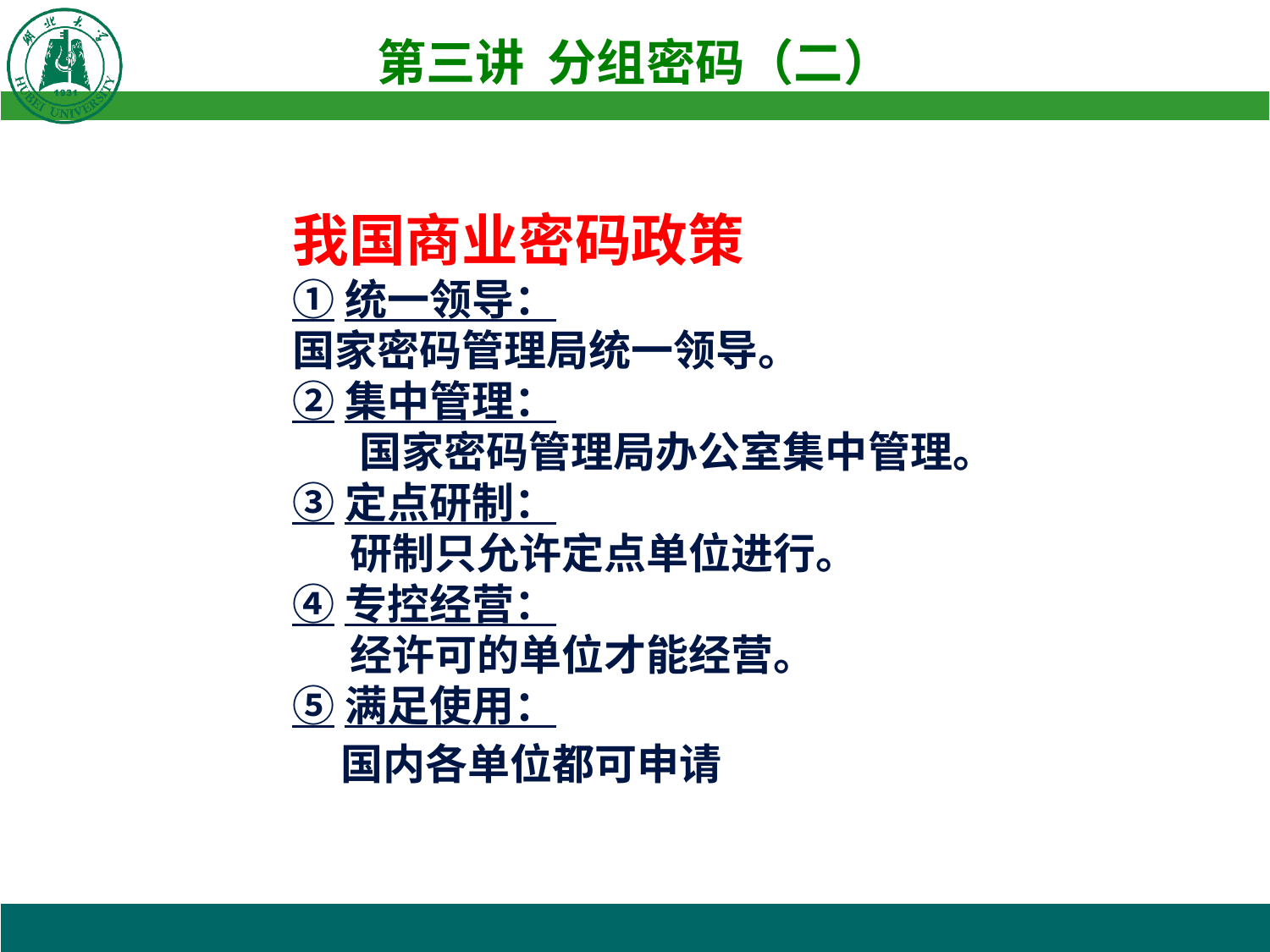

我国商业密码政策
①统一领导：
国家密码管理局统一领导。
②集中管理：
      国家密码管理局办公室集中管理。
③定点研制：
     研制只允许定点单位进行。
④专控经营：
     经许可的单位才能经营。
⑤满足使用：
    国内各单位都可申请使用。